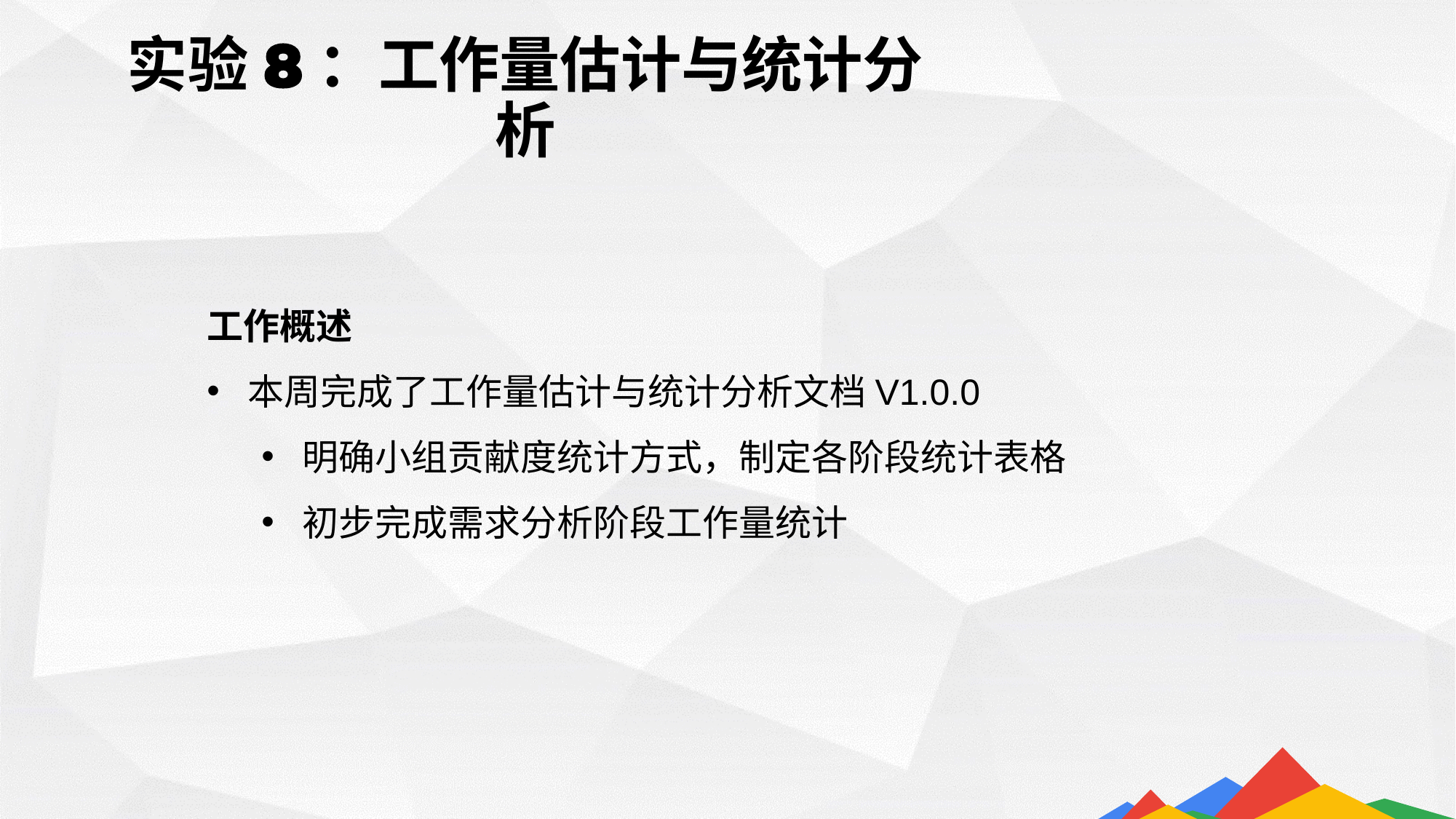

实验8：工作量估计与统计分析
工作概述
本周完成了工作量估计与统计分析文档V1.0.0
明确小组贡献度统计方式，制定各阶段统计表格
初步完成需求分析阶段工作量统计